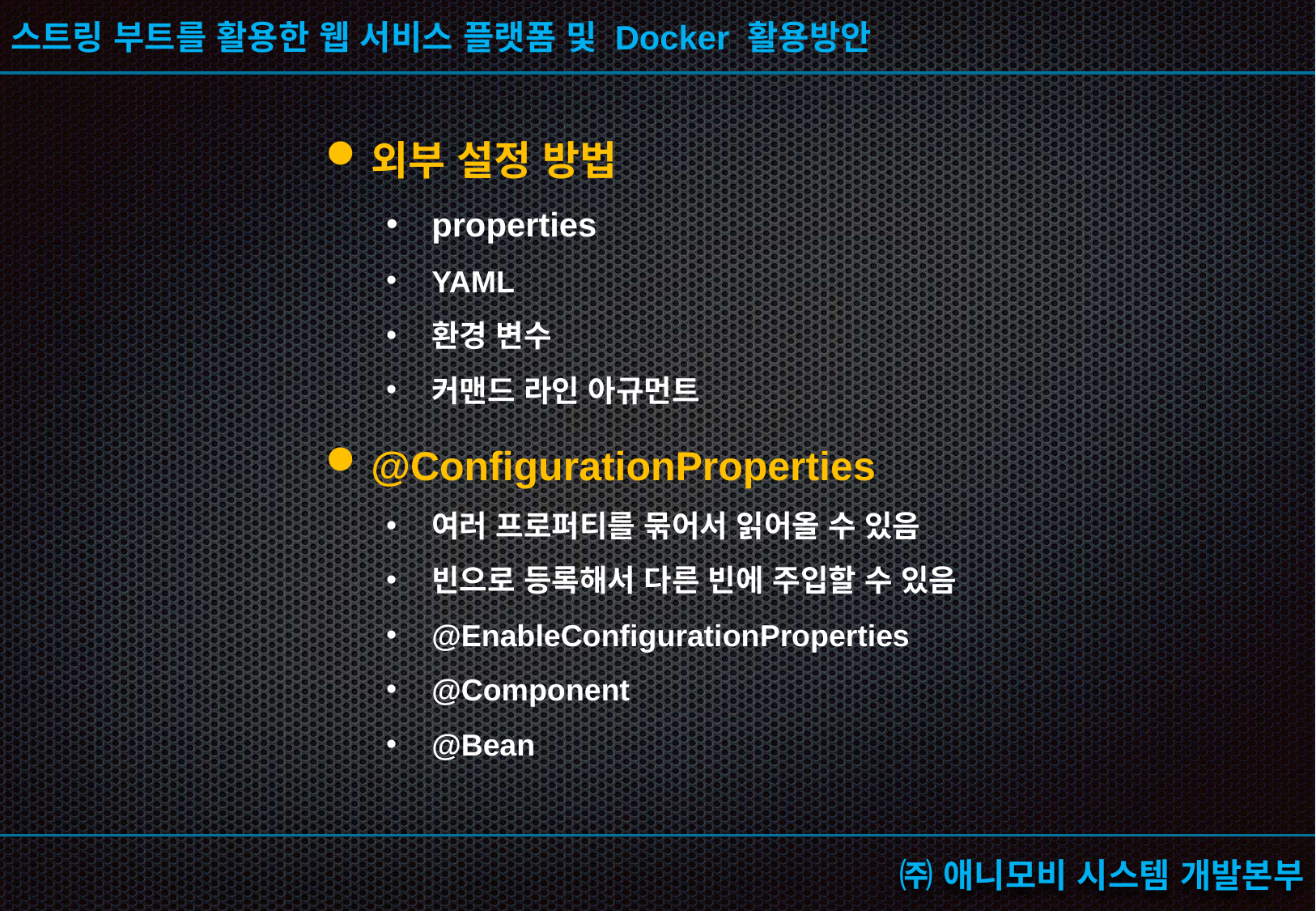

외부 설정 방법
properties
YAML
환경 변수
커맨드 라인 아규먼트

@ConfigurationProperties
여러 프로퍼티를 묶어서 읽어올 수 있음
빈으로 등록해서 다른 빈에 주입할 수 있음
@EnableConfigurationProperties
@Component
@Bean